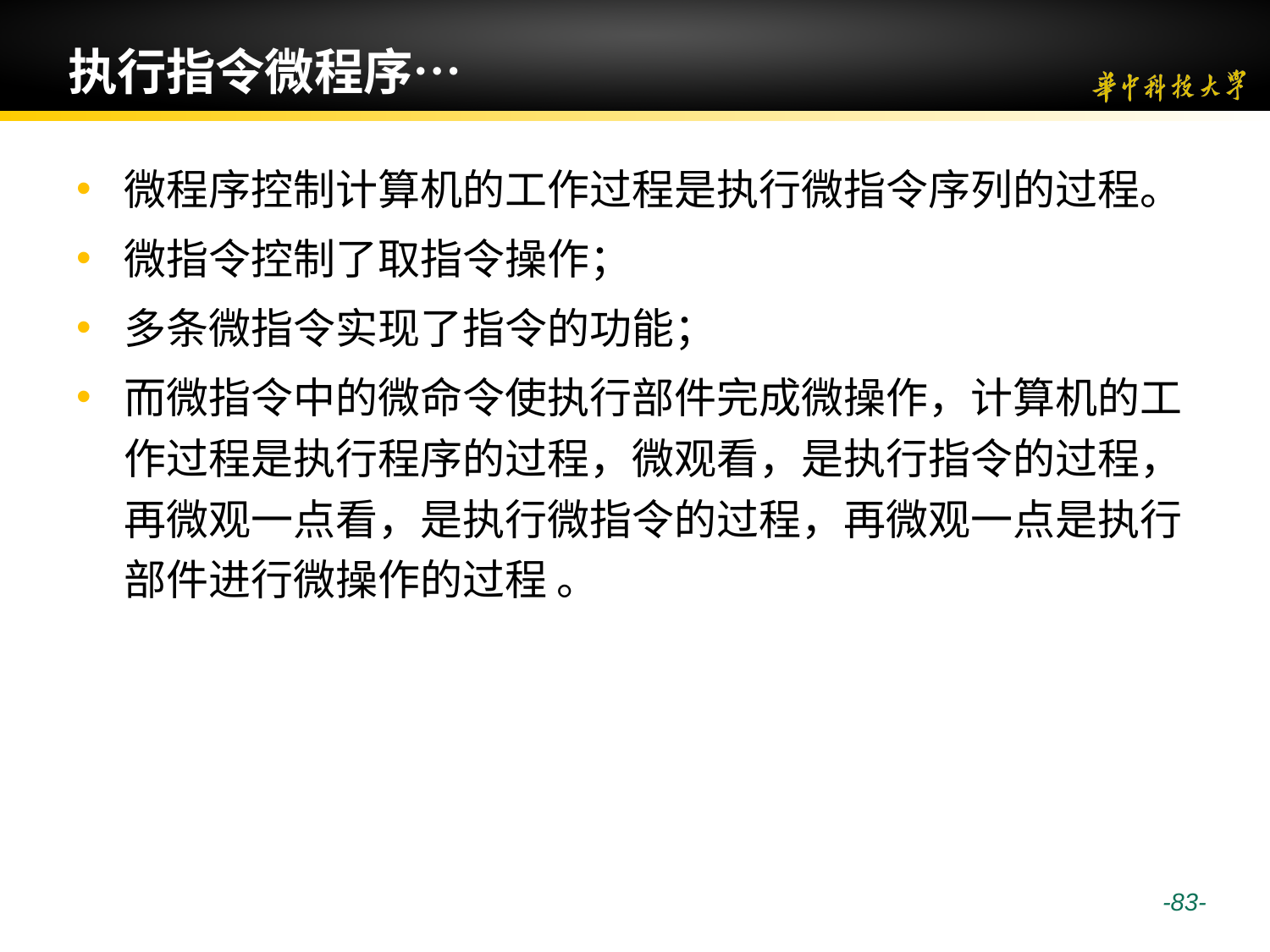

# 执行指令微程序…
微程序控制计算机的工作过程是执行微指令序列的过程。
微指令控制了取指令操作；
多条微指令实现了指令的功能；
而微指令中的微命令使执行部件完成微操作，计算机的工作过程是执行程序的过程，微观看，是执行指令的过程，再微观一点看，是执行微指令的过程，再微观一点是执行部件进行微操作的过程 。

 -83-